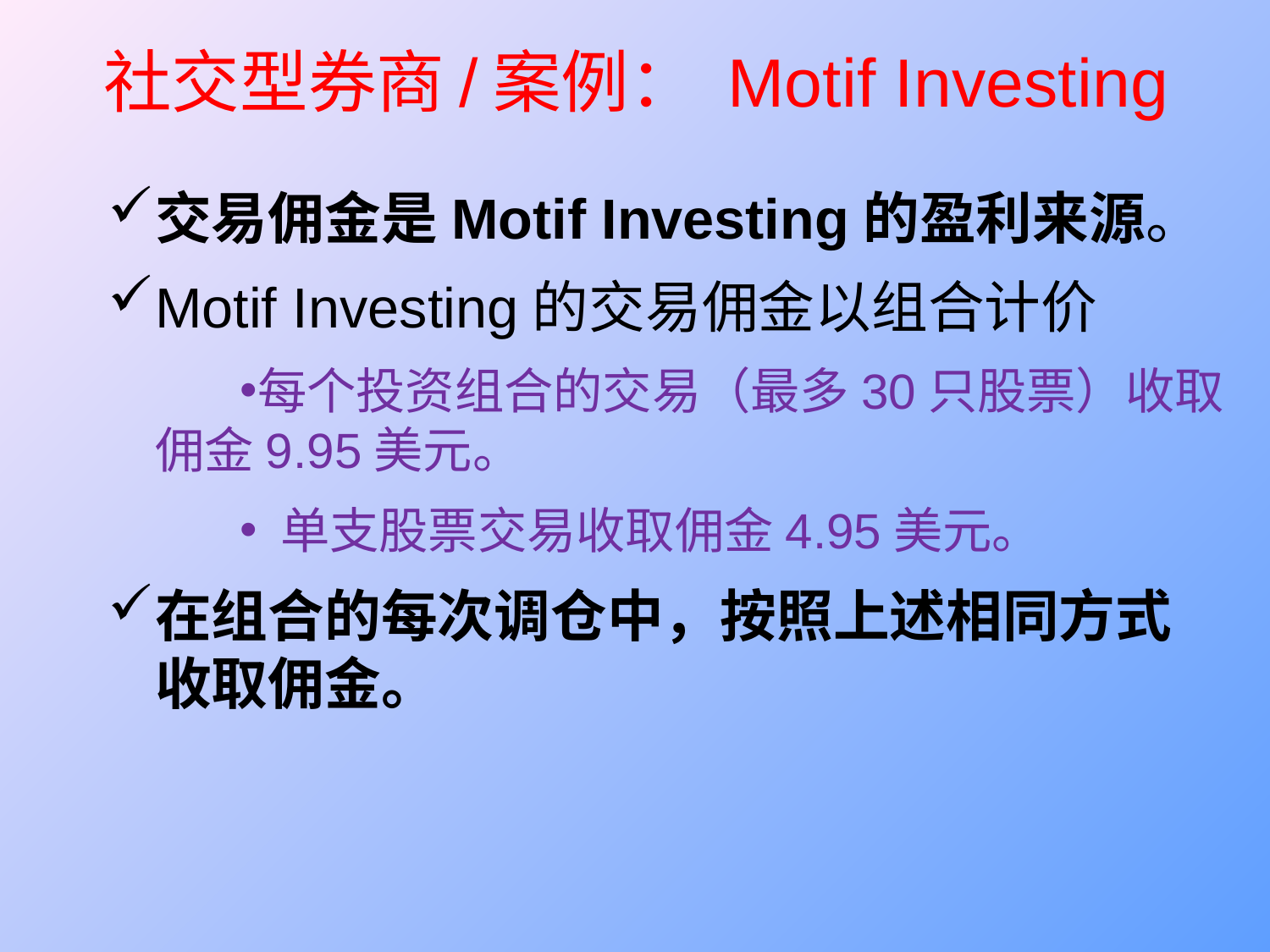

# 社交型券商/案例： Motif Investing
交易佣金是Motif Investing的盈利来源。
Motif Investing的交易佣金以组合计价
每个投资组合的交易（最多30只股票）收取佣金9.95美元。
 单支股票交易收取佣金4.95美元。
在组合的每次调仓中，按照上述相同方式收取佣金。